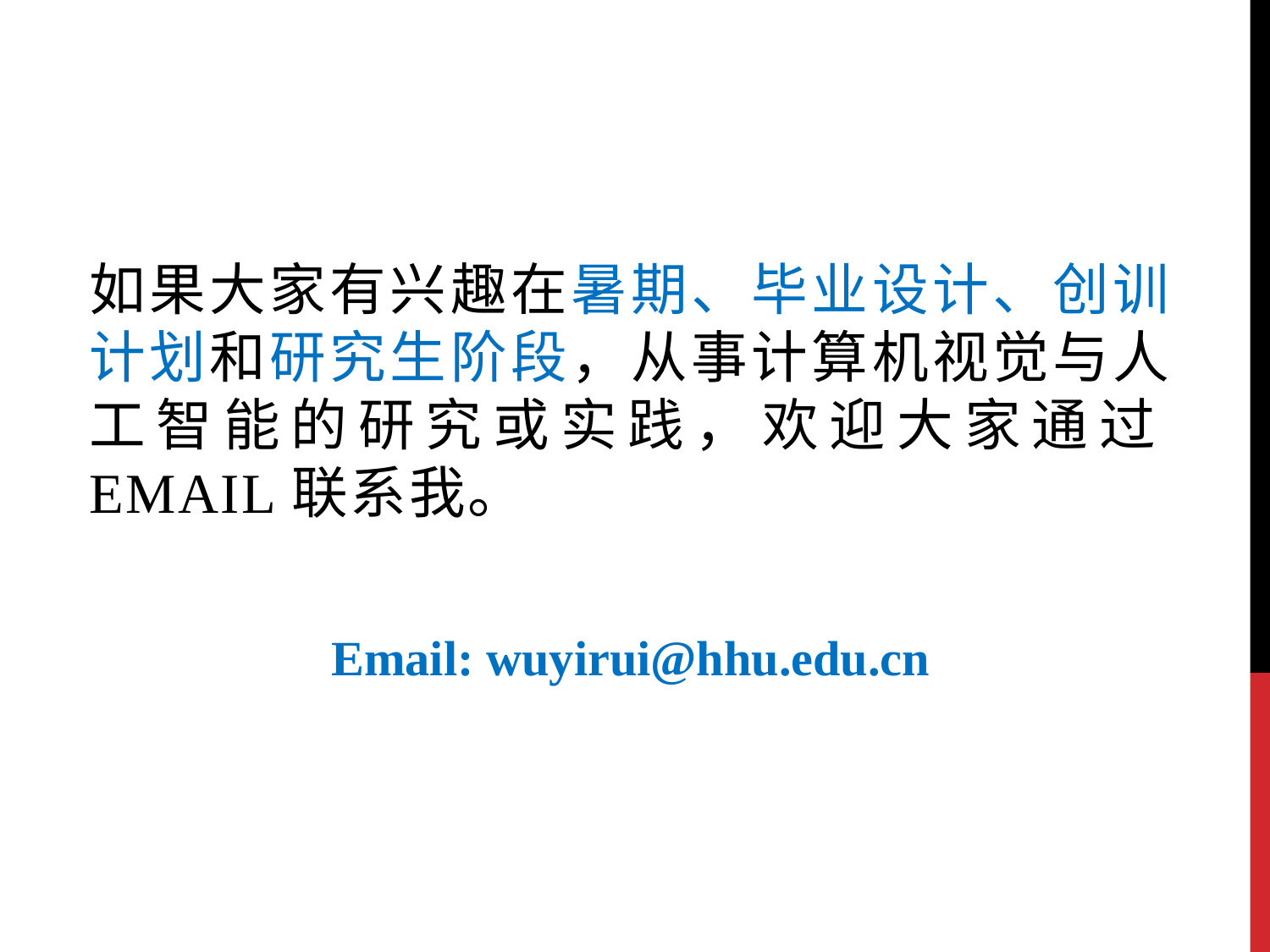

如果大家有兴趣在暑期、毕业设计、创训计划和研究生阶段，从事计算机视觉与人工智能的研究或实践，欢迎大家通过email联系我。
Email: wuyirui@hhu.edu.cn